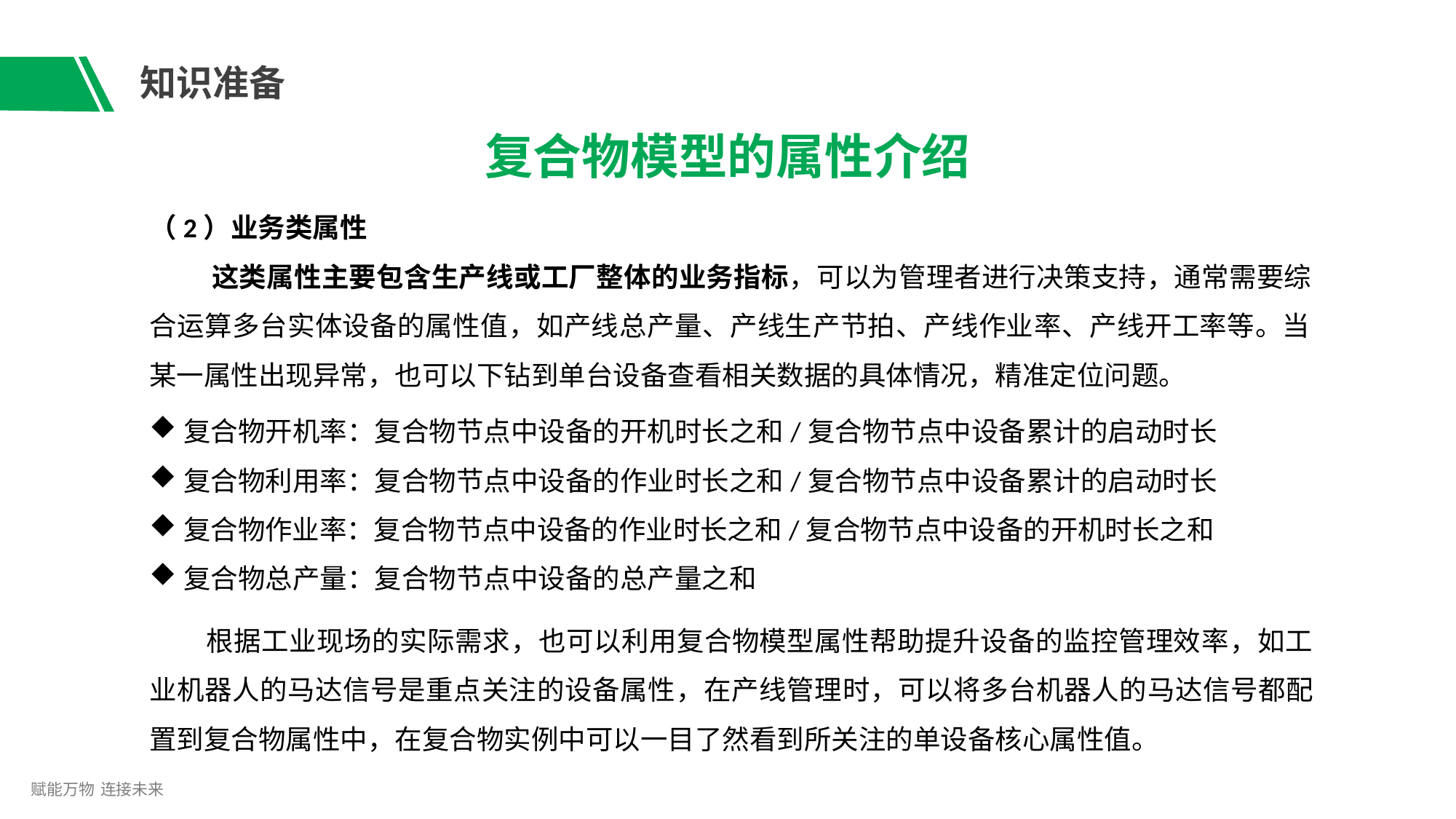

# 知识准备
复合物模型的属性介绍
（2）业务类属性
这类属性主要包含生产线或工厂整体的业务指标，可以为管理者进行决策支持，通常需要综
合运算多台实体设备的属性值，如产线总产量、产线生产节拍、产线作业率、产线开工率等。当 某一属性出现异常，也可以下钻到单台设备查看相关数据的具体情况，精准定位问题。
复合物开机率：复合物节点中设备的开机时长之和/复合物节点中设备累计的启动时长
复合物利用率：复合物节点中设备的作业时长之和/复合物节点中设备累计的启动时长
复合物作业率：复合物节点中设备的作业时长之和/复合物节点中设备的开机时长之和
复合物总产量：复合物节点中设备的总产量之和
根据工业现场的实际需求，也可以利用复合物模型属性帮助提升设备的监控管理效率，如工 业机器人的马达信号是重点关注的设备属性，在产线管理时，可以将多台机器人的马达信号都配 置到复合物属性中，在复合物实例中可以一目了然看到所关注的单设备核心属性值。
赋能万物 连接未来